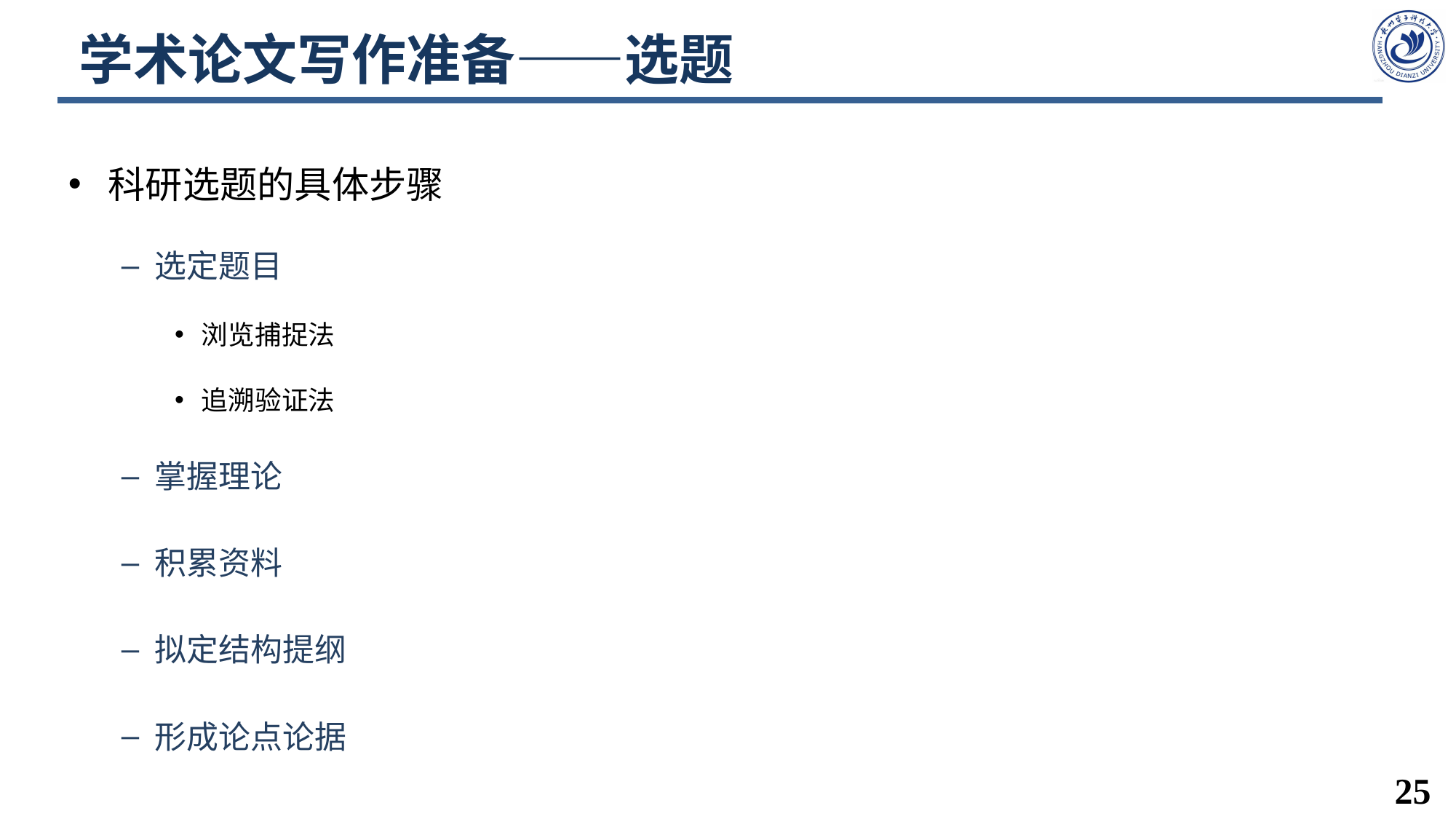

# 学术论文写作准备——选题
科研选题的具体步骤
选定题目
浏览捕捉法
追溯验证法
掌握理论
积累资料
拟定结构提纲
形成论点论据
25